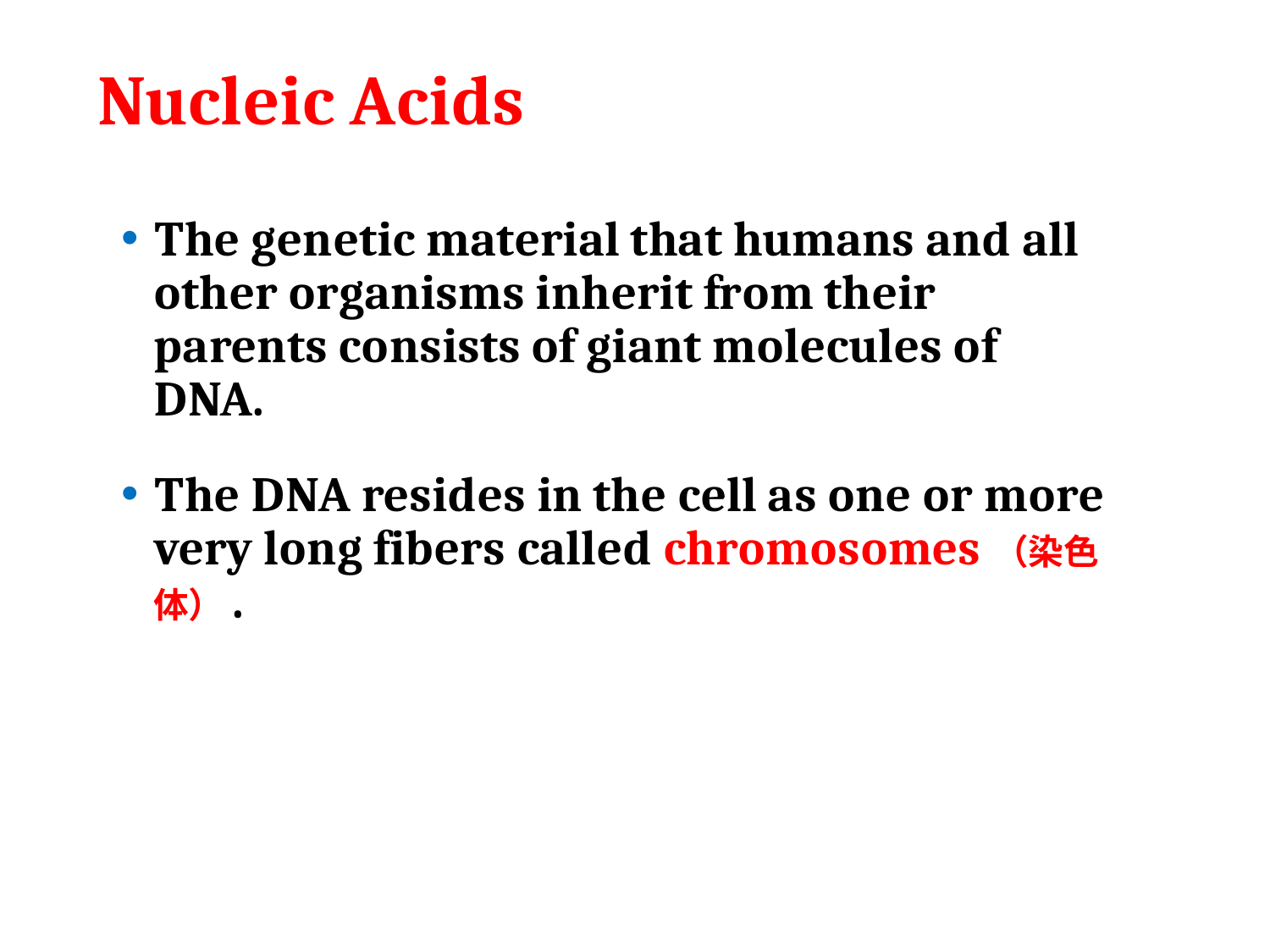

# Nucleic Acids
The genetic material that humans and all other organisms inherit from their parents consists of giant molecules of DNA.
The DNA resides in the cell as one or more very long fibers called chromosomes（染色体）.